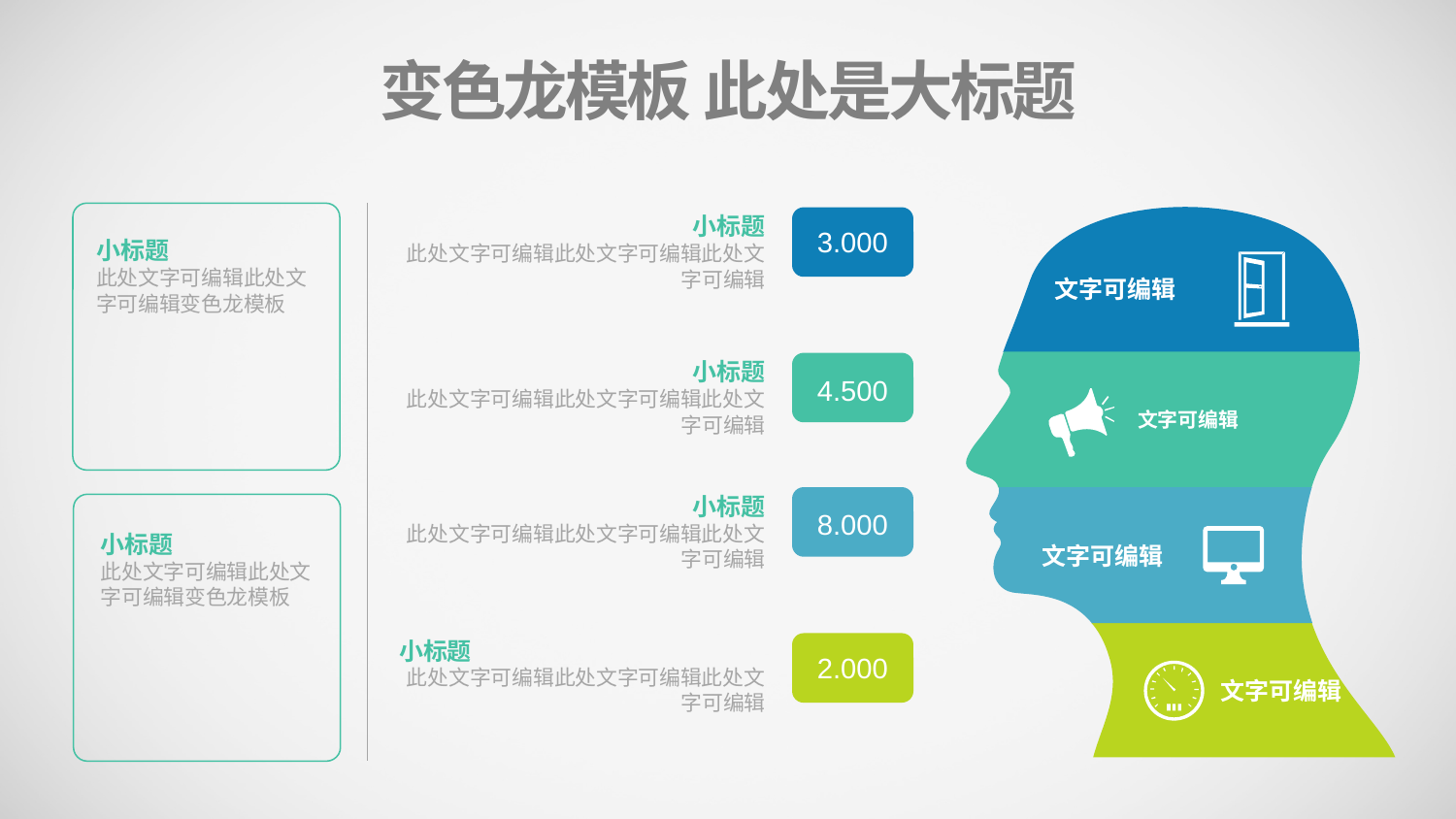

变色龙模板 此处是大标题
小标题
此处文字可编辑此处文字可编辑此处文字可编辑

小标题
此处文字可编辑此处文字可编辑变色龙模板

3.000

文字可编辑
小标题
此处文字可编辑此处文字可编辑此处文字可编辑

4.500

文字可编辑
小标题
此处文字可编辑此处文字可编辑此处文字可编辑

小标题
此处文字可编辑此处文字可编辑变色龙模板
8.000

文字可编辑
小标题
此处文字可编辑此处文字可编辑此处文字可编辑

2.000

文字可编辑